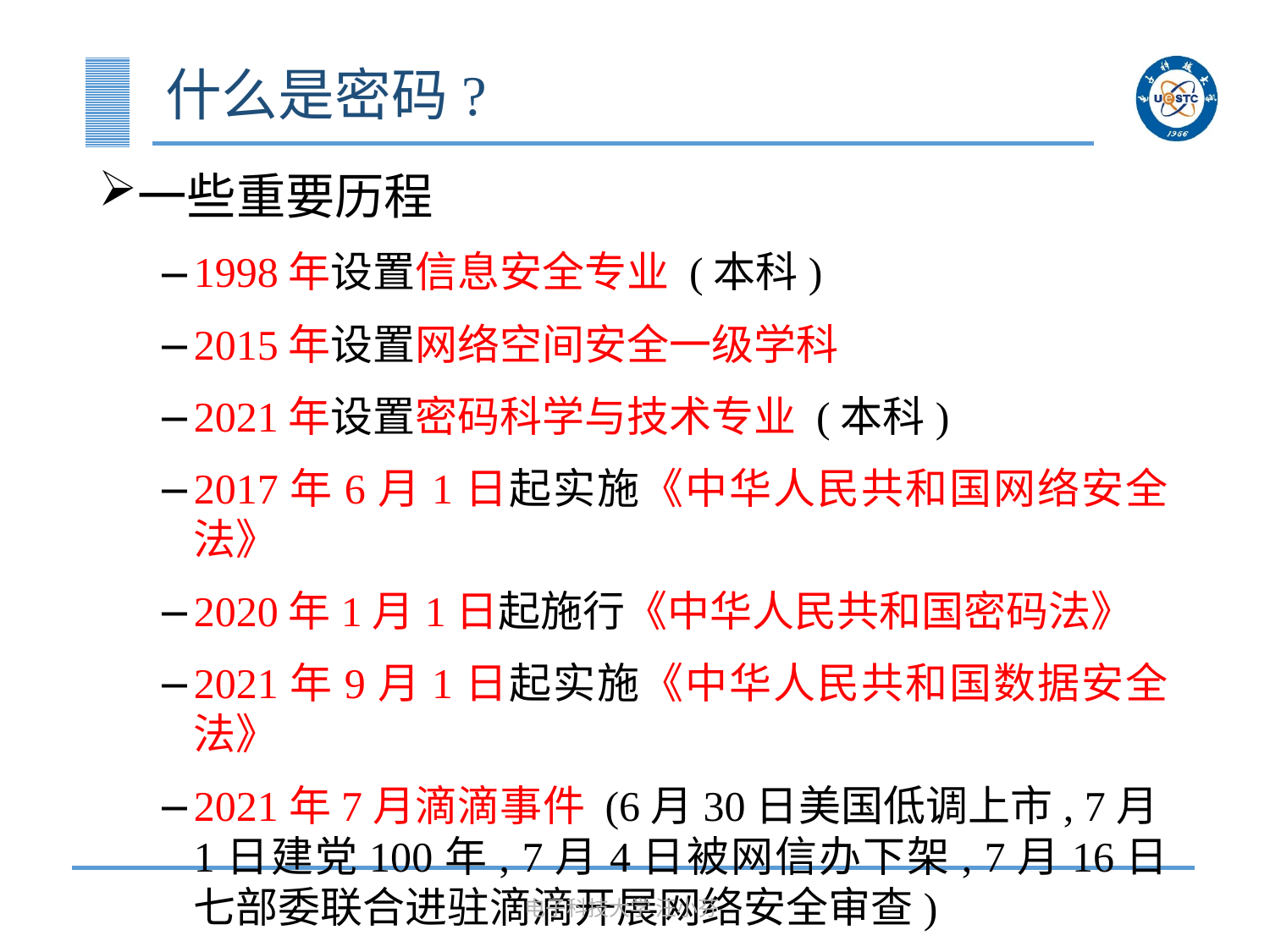

# 什么是密码?
一些重要历程
1998年设置信息安全专业 (本科)
2015年设置网络空间安全一级学科
2021年设置密码科学与技术专业 (本科)
2017年6月1日起实施《中华人民共和国网络安全法》
2020年1月1日起施行《中华人民共和国密码法》
2021年9月1日起实施《中华人民共和国数据安全法》
2021年7月滴滴事件 (6月30日美国低调上市, 7月1日建党100年, 7月4日被网信办下架, 7月16日七部委联合进驻滴滴开展网络安全审查)
电子科技大学 汪小芬